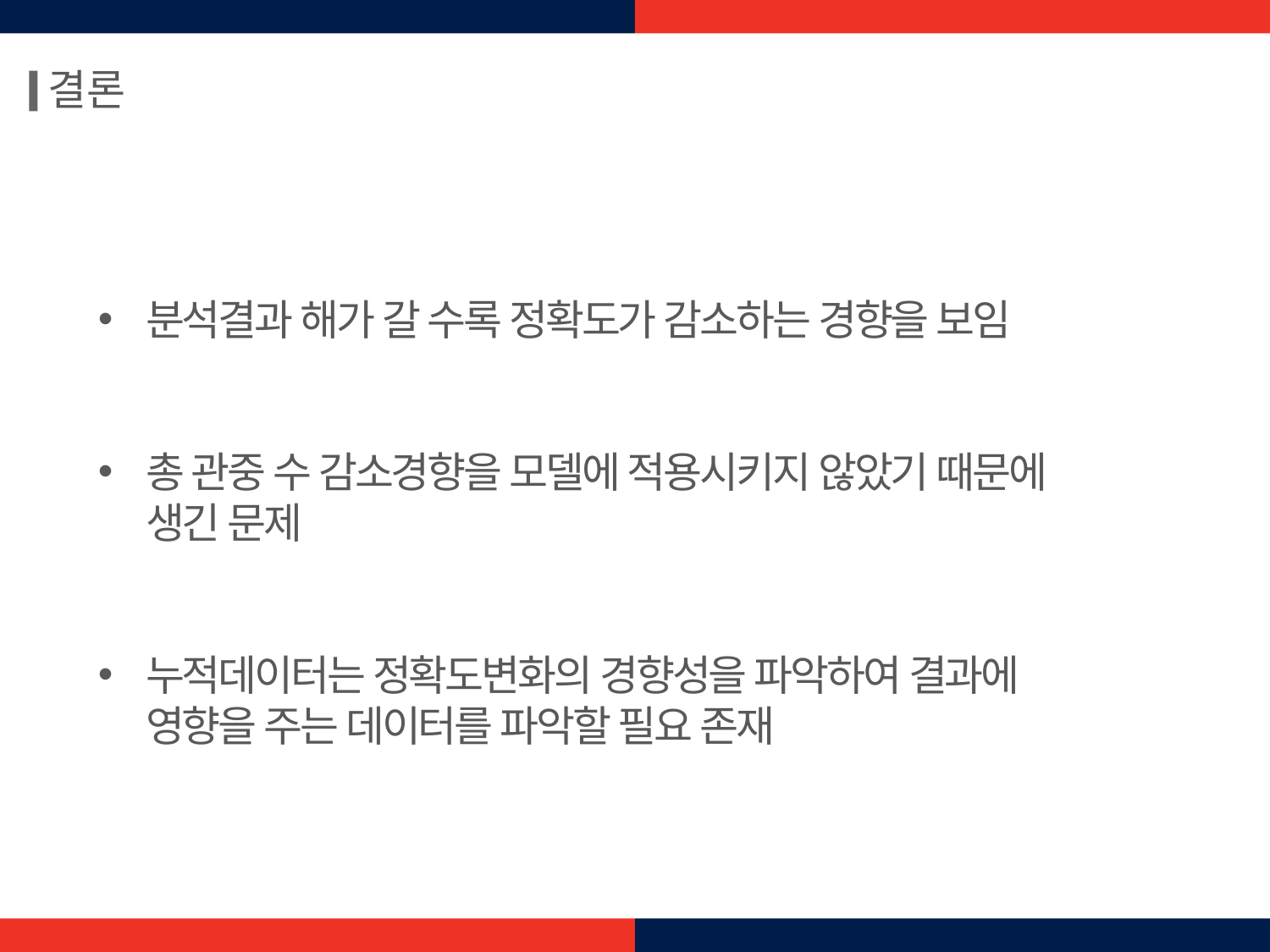

결론
분석결과 해가 갈 수록 정확도가 감소하는 경향을 보임

총 관중 수 감소경향을 모델에 적용시키지 않았기 때문에 생긴 문제

누적데이터는 정확도변화의 경향성을 파악하여 결과에 영향을 주는 데이터를 파악할 필요 존재